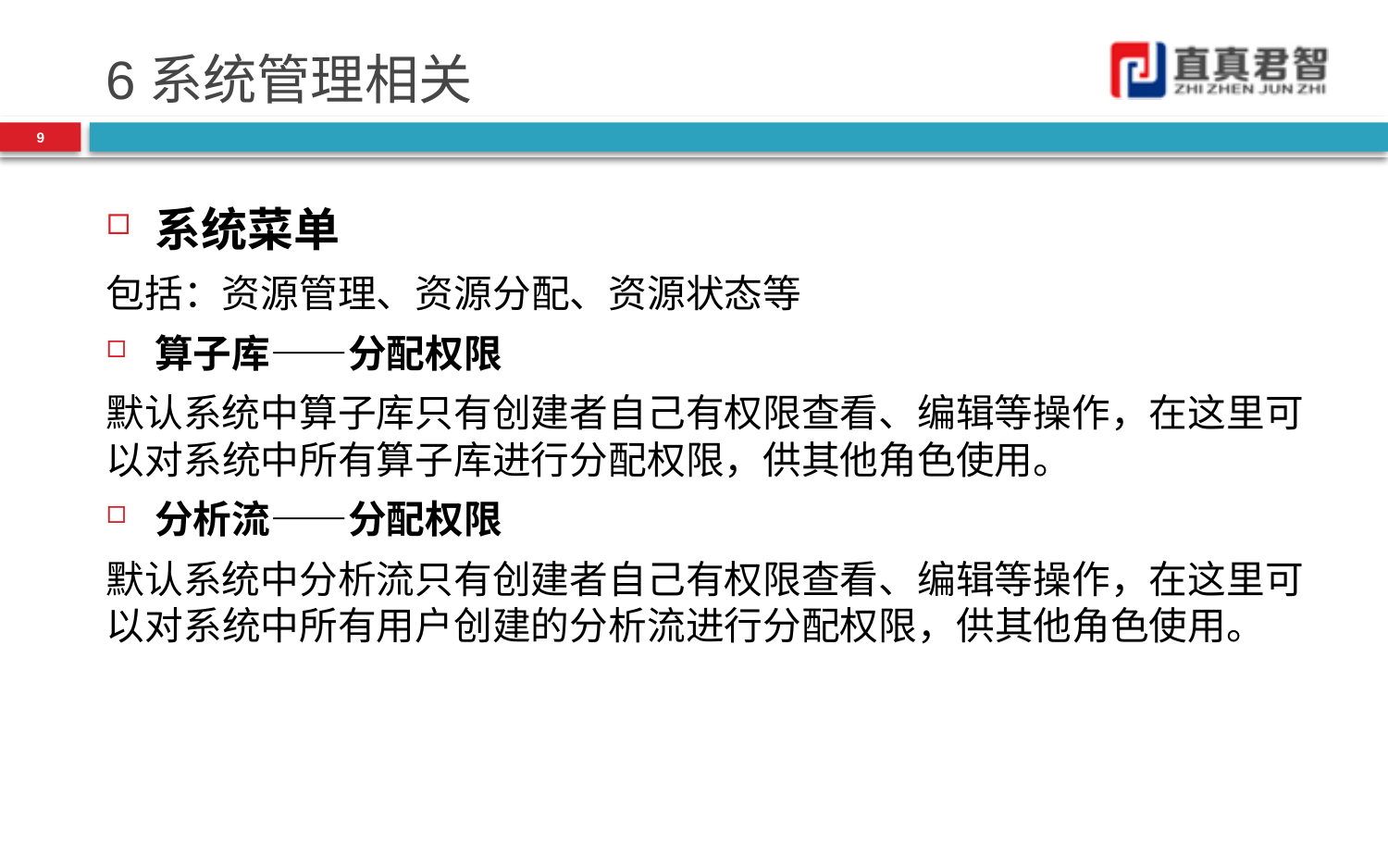

# 6系统管理相关
9
系统菜单
包括：资源管理、资源分配、资源状态等
算子库——分配权限
默认系统中算子库只有创建者自己有权限查看、编辑等操作，在这里可以对系统中所有算子库进行分配权限，供其他角色使用。
分析流——分配权限
默认系统中分析流只有创建者自己有权限查看、编辑等操作，在这里可以对系统中所有用户创建的分析流进行分配权限，供其他角色使用。